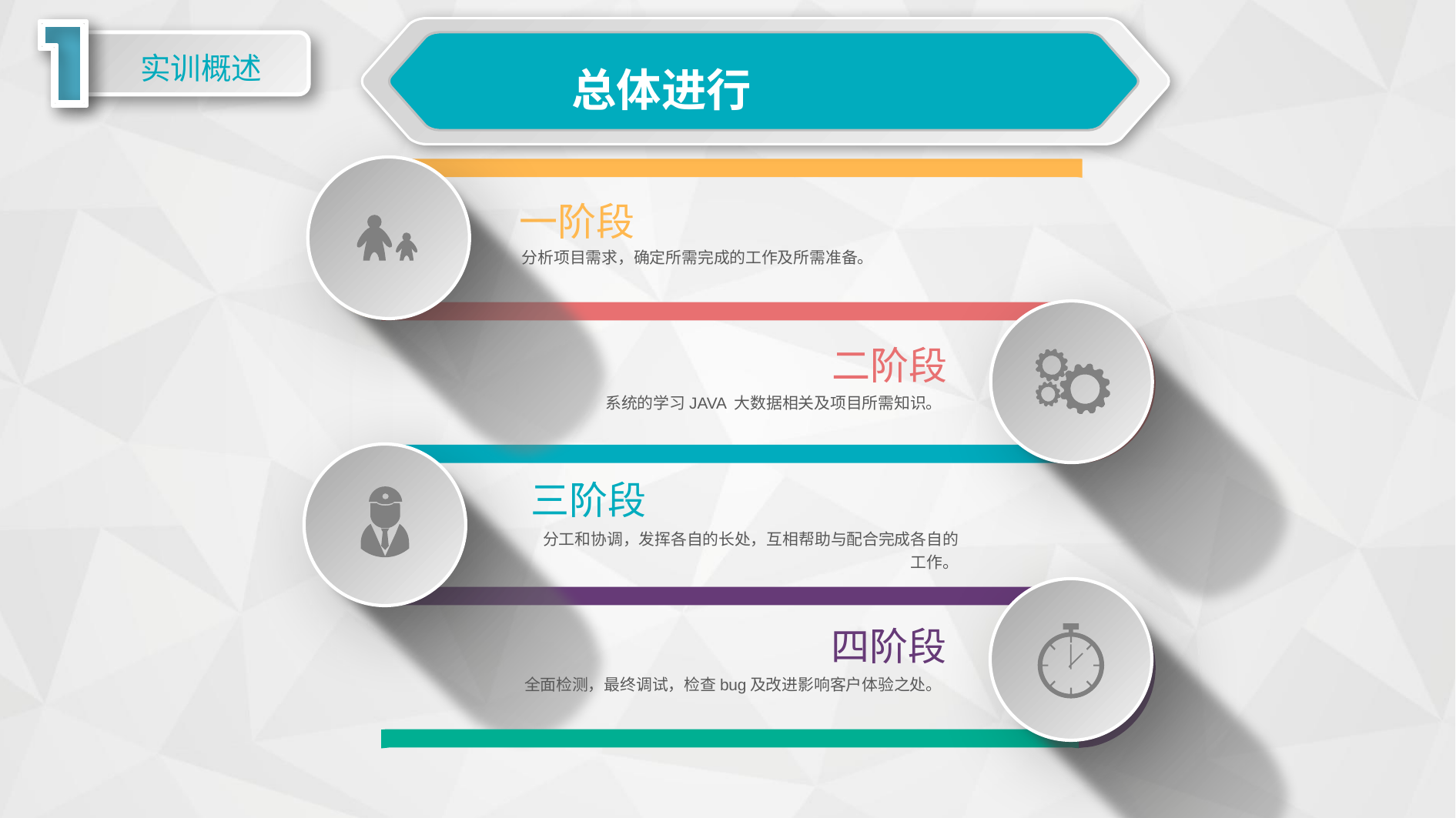

总体进行

实训概述

一阶段
分析项目需求，确定所需完成的工作及所需准备。

二阶段
系统的学习JAVA 大数据相关及项目所需知识。

三阶段
分工和协调，发挥各自的长处，互相帮助与配合完成各自的工作。

四阶段
全面检测，最终调试，检查bug及改进影响客户体验之处。